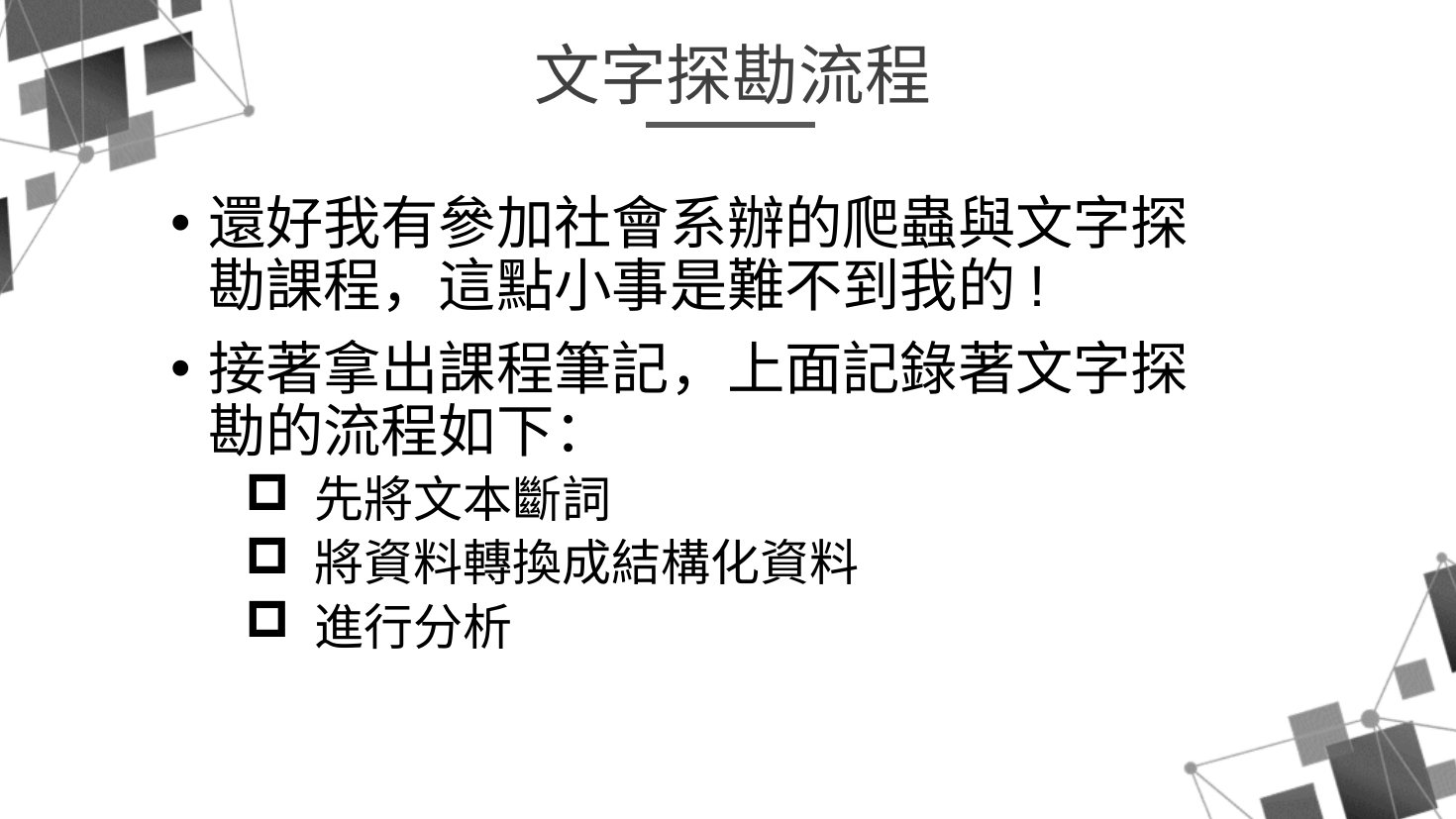

文字探勘流程
還好我有參加社會系辦的爬蟲與文字探勘課程，這點小事是難不到我的!
接著拿出課程筆記，上面記錄著文字探勘的流程如下：
 先將文本斷詞
 將資料轉換成結構化資料
 進行分析